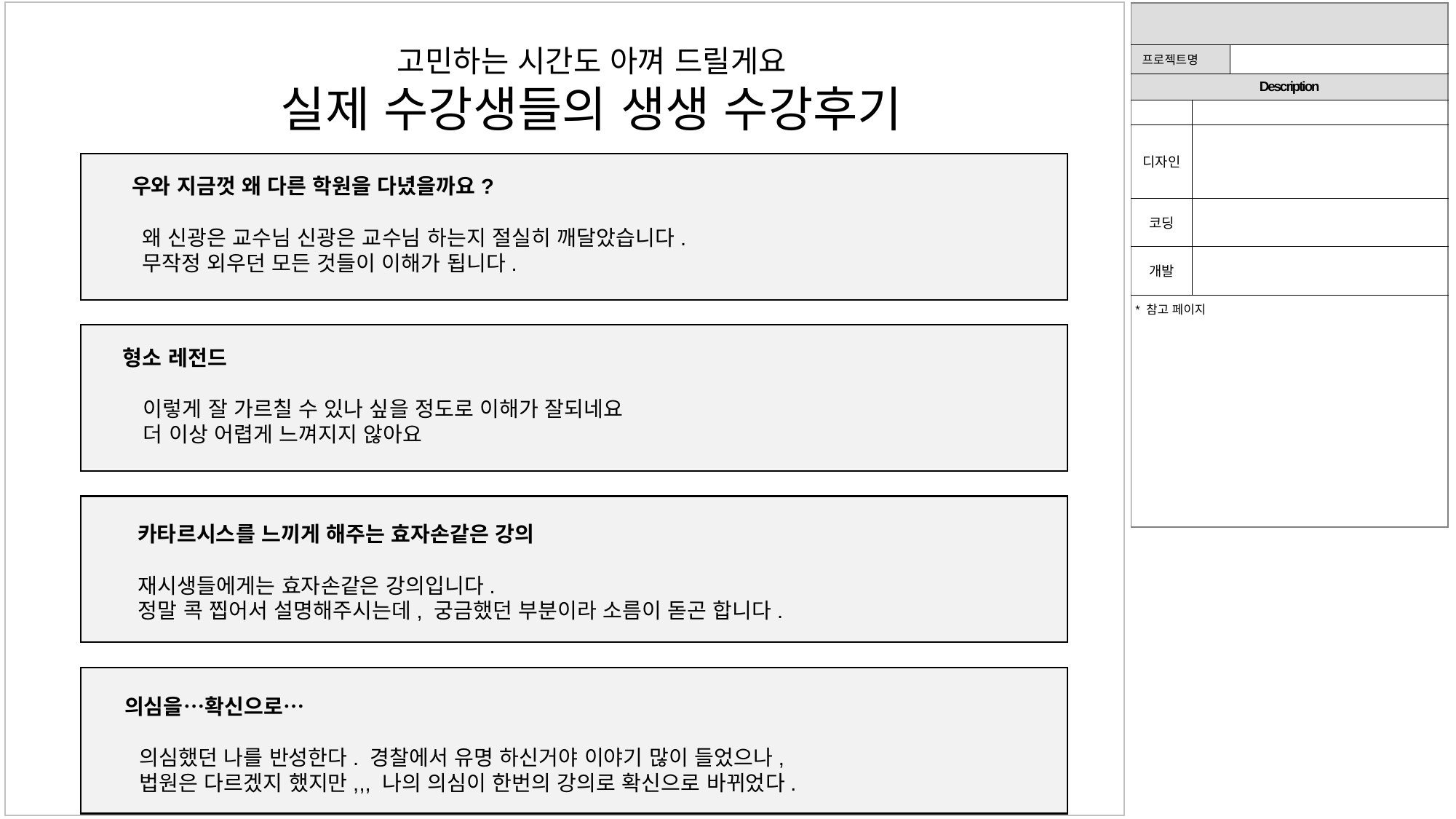

|  |  |  |
| --- | --- | --- |
| 프로젝트명 |  |  |
| Description |  |  |
|  |  |  |
| 디자인 |  |  |
| 코딩 |  |  |
| 개발 |  |  |
| \* 참고 페이지 |  |  |
고민하는 시간도 아껴 드릴게요
실제 수강생들의 생생 수강후기

우와 지금껏 왜 다른 학원을 다녔을까요?
왜 신광은 교수님 신광은 교수님 하는지 절실히 깨달았습니다.
무작정 외우던 모든 것들이 이해가 됩니다.

형소 레전드
이렇게 잘 가르칠 수 있나 싶을 정도로 이해가 잘되네요
더 이상 어렵게 느껴지지 않아요

카타르시스를 느끼게 해주는 효자손같은 강의
재시생들에게는 효자손같은 강의입니다.
정말 콕 찝어서 설명해주시는데, 궁금했던 부분이라 소름이 돋곤 합니다.

의심을…확신으로…
의심했던 나를 반성한다. 경찰에서 유명 하신거야 이야기 많이 들었으나,
법원은 다르겠지 했지만,,, 나의 의심이 한번의 강의로 확신으로 바뀌었다.